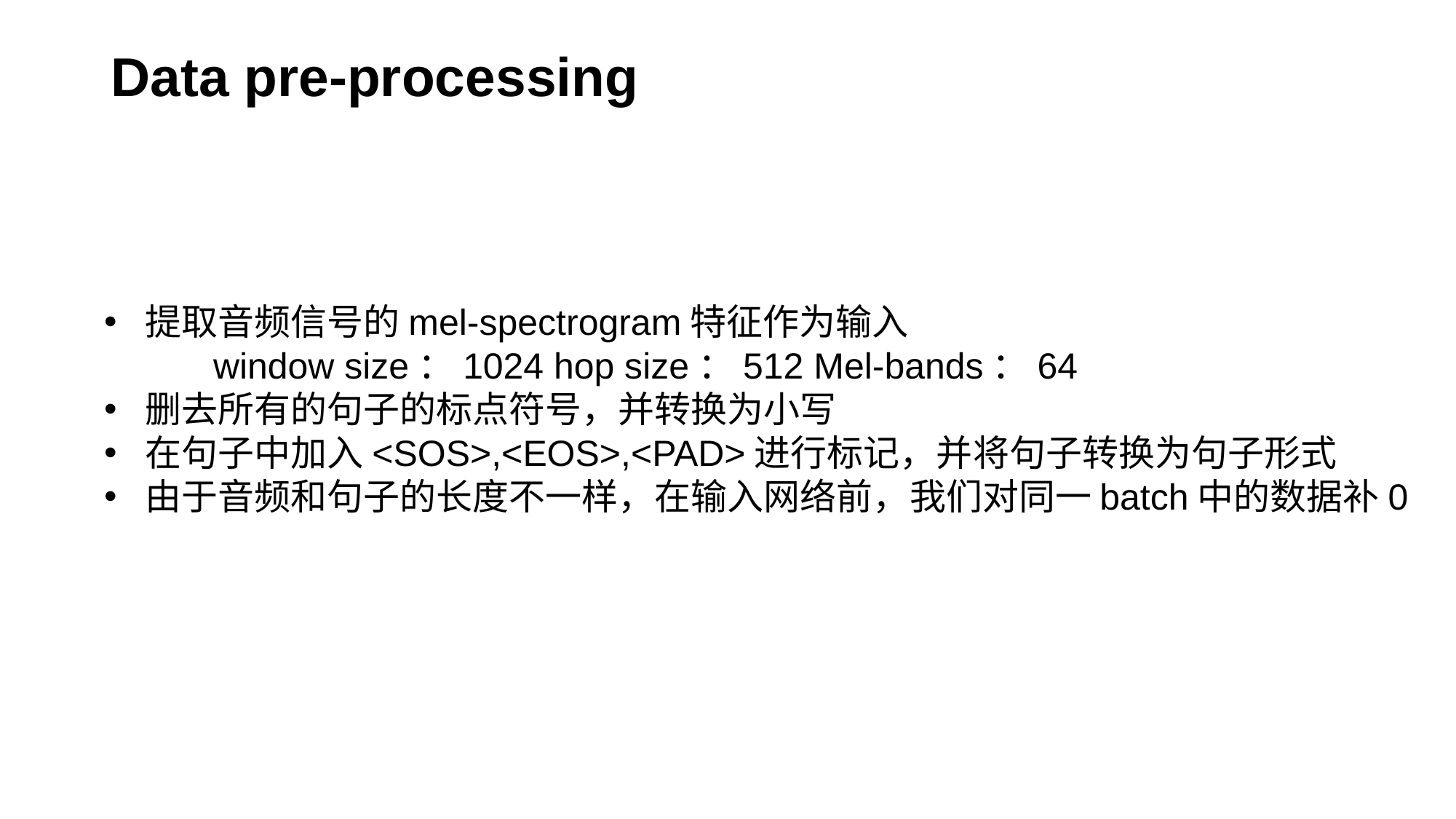

# Data pre-processing
提取音频信号的mel-spectrogram特征作为输入
	window size：1024 hop size：512 Mel-bands：64
删去所有的句子的标点符号，并转换为小写
在句子中加入<SOS>,<EOS>,<PAD>进行标记，并将句子转换为句子形式
由于音频和句子的长度不一样，在输入网络前，我们对同一batch中的数据补0